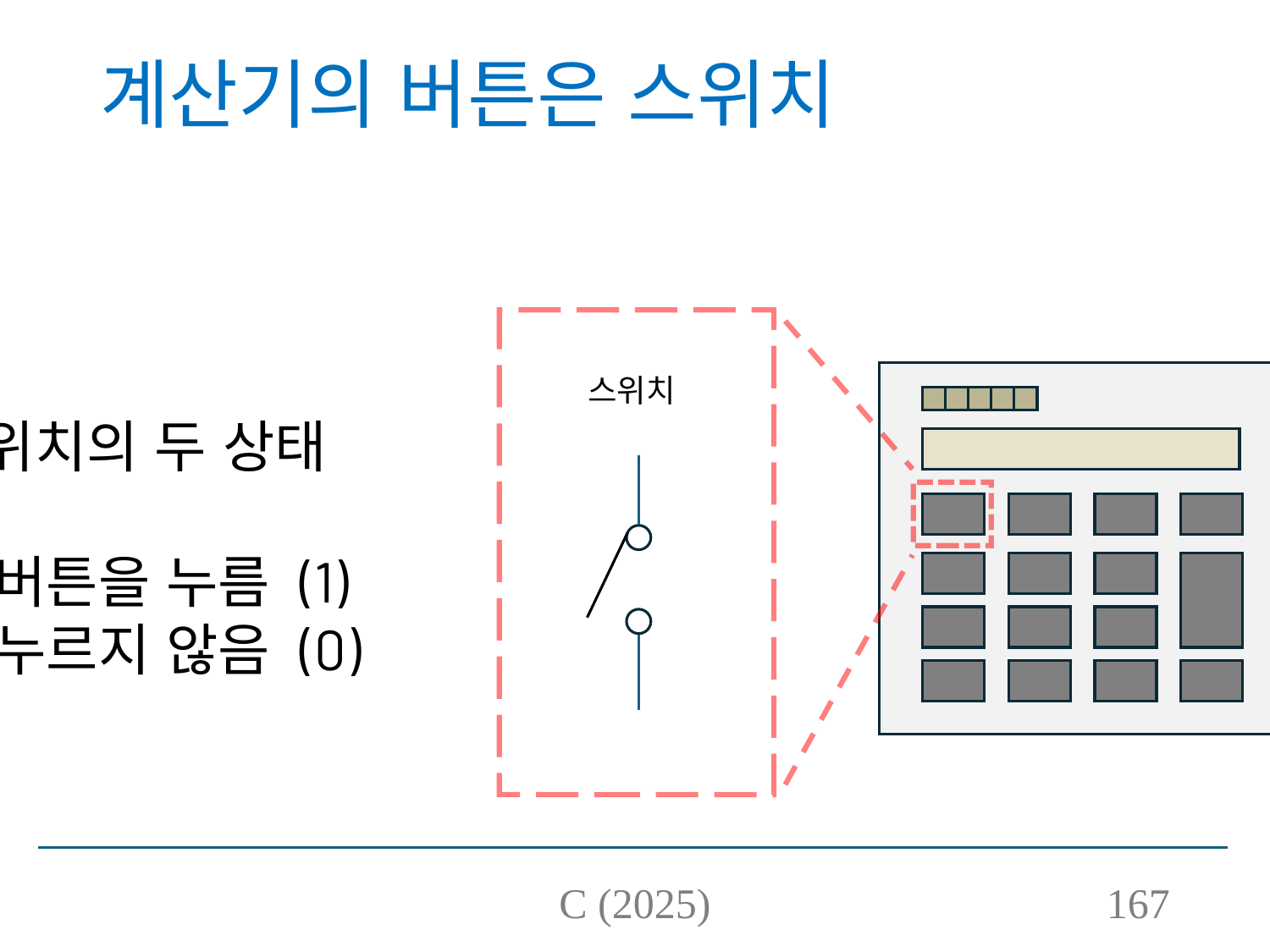

# 계산기의 버튼은 스위치

스위치

스위치의 두 상태

버튼을 누름 (1)
누르지 않음 (0)

C (2025)
167